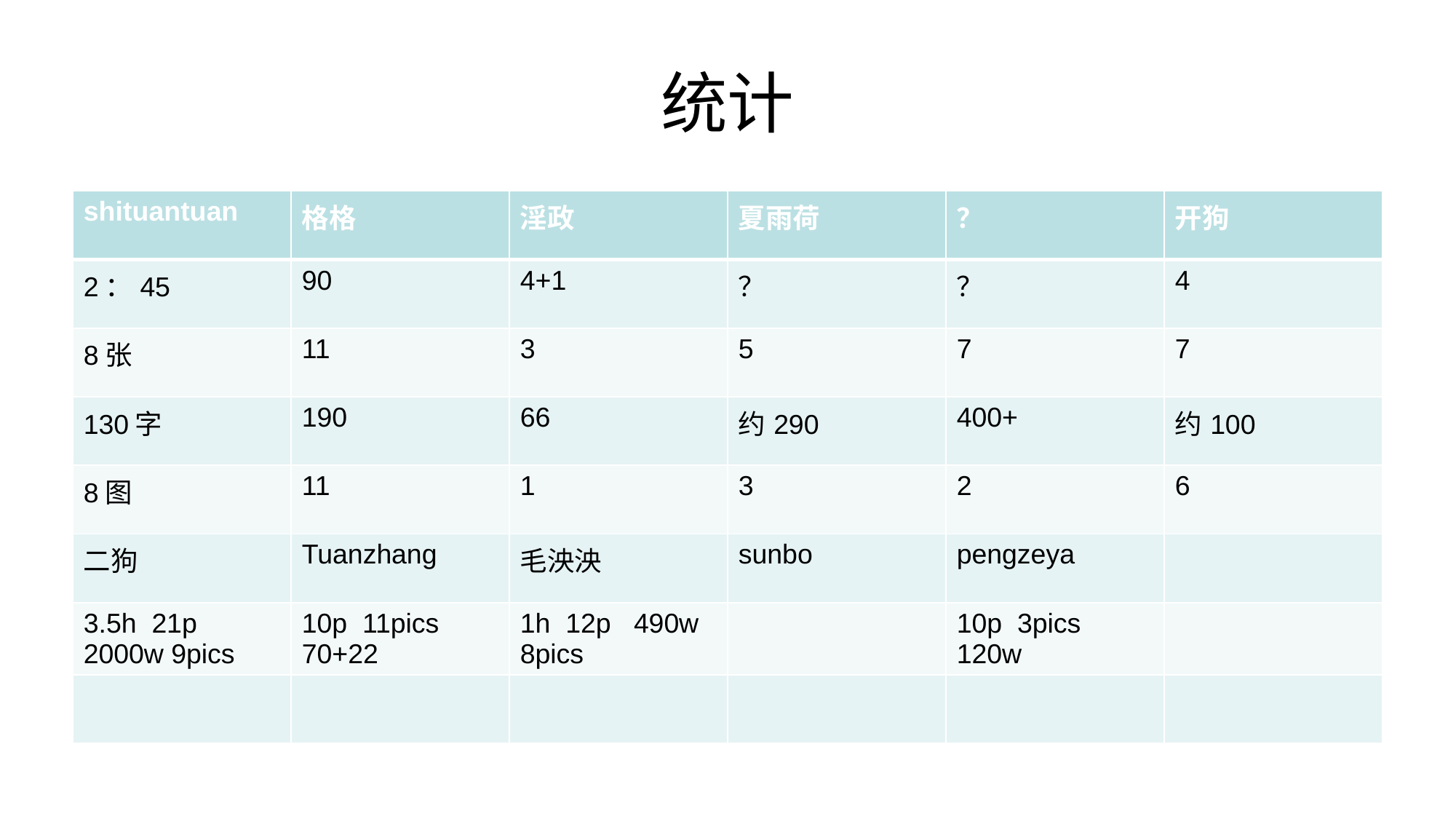

# 统计
| shituantuan | 格格 | 淫政 | 夏雨荷 | ？ | 开狗 |
| --- | --- | --- | --- | --- | --- |
| 2：45 | 90 | 4+1 | ？ | ？ | 4 |
| 8张 | 11 | 3 | 5 | 7 | 7 |
| 130字 | 190 | 66 | 约290 | 400+ | 约100 |
| 8图 | 11 | 1 | 3 | 2 | 6 |
| 二狗 | Tuanzhang | 毛泱泱 | sunbo | pengzeya |  |
| 3.5h 21p 2000w 9pics | 10p 11pics 70+22 | 1h 12p 490w 8pics |  | 10p 3pics 120w |  |
|  |  |  |  |  |  |